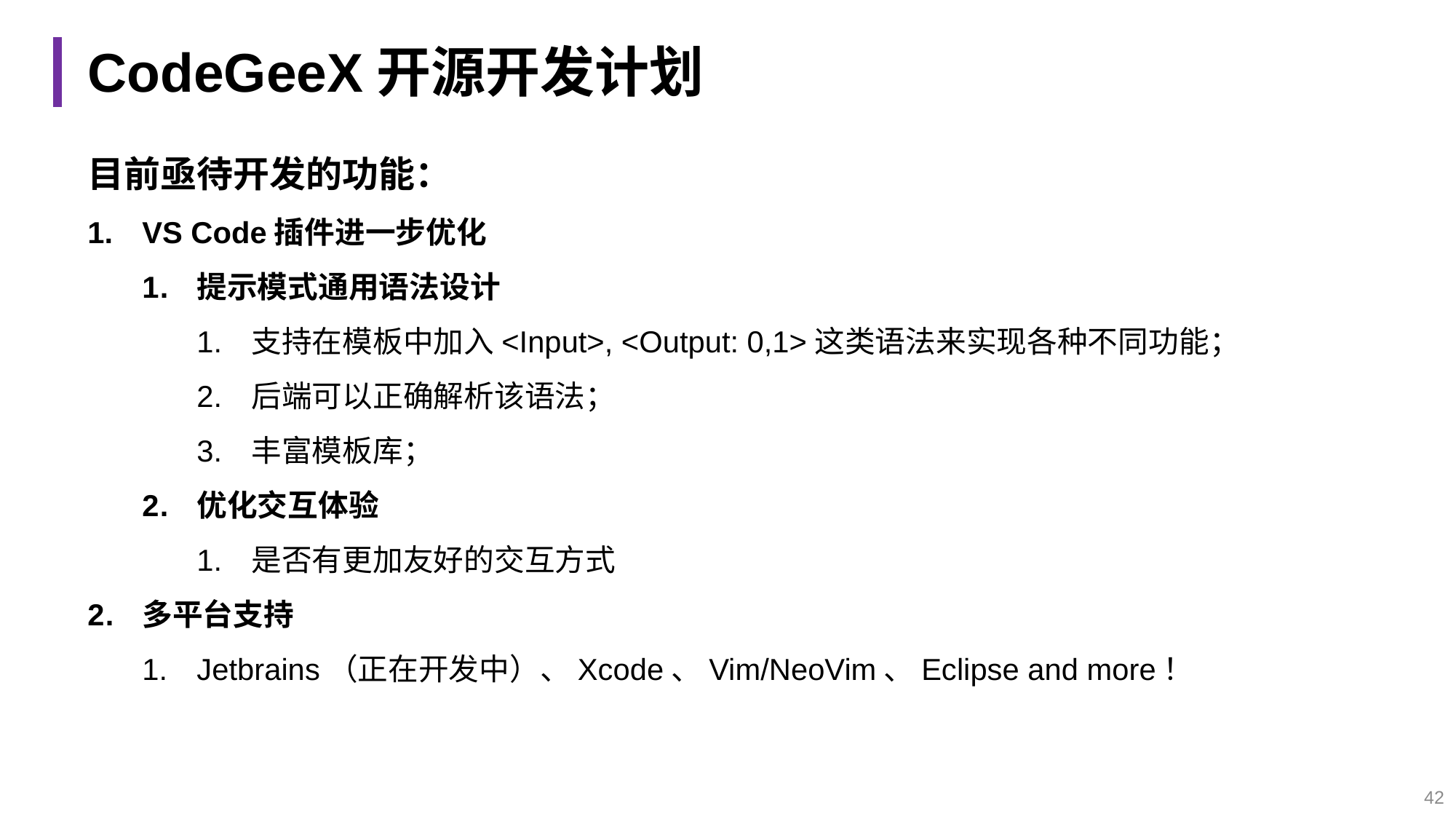

# CodeGeeX开源开发计划
目前亟待开发的功能：
VS Code插件进一步优化
提示模式通用语法设计
支持在模板中加入<Input>, <Output: 0,1>这类语法来实现各种不同功能；
后端可以正确解析该语法；
丰富模板库；
优化交互体验
是否有更加友好的交互方式
多平台支持
Jetbrains（正在开发中）、Xcode、Vim/NeoVim、Eclipse and more！
42